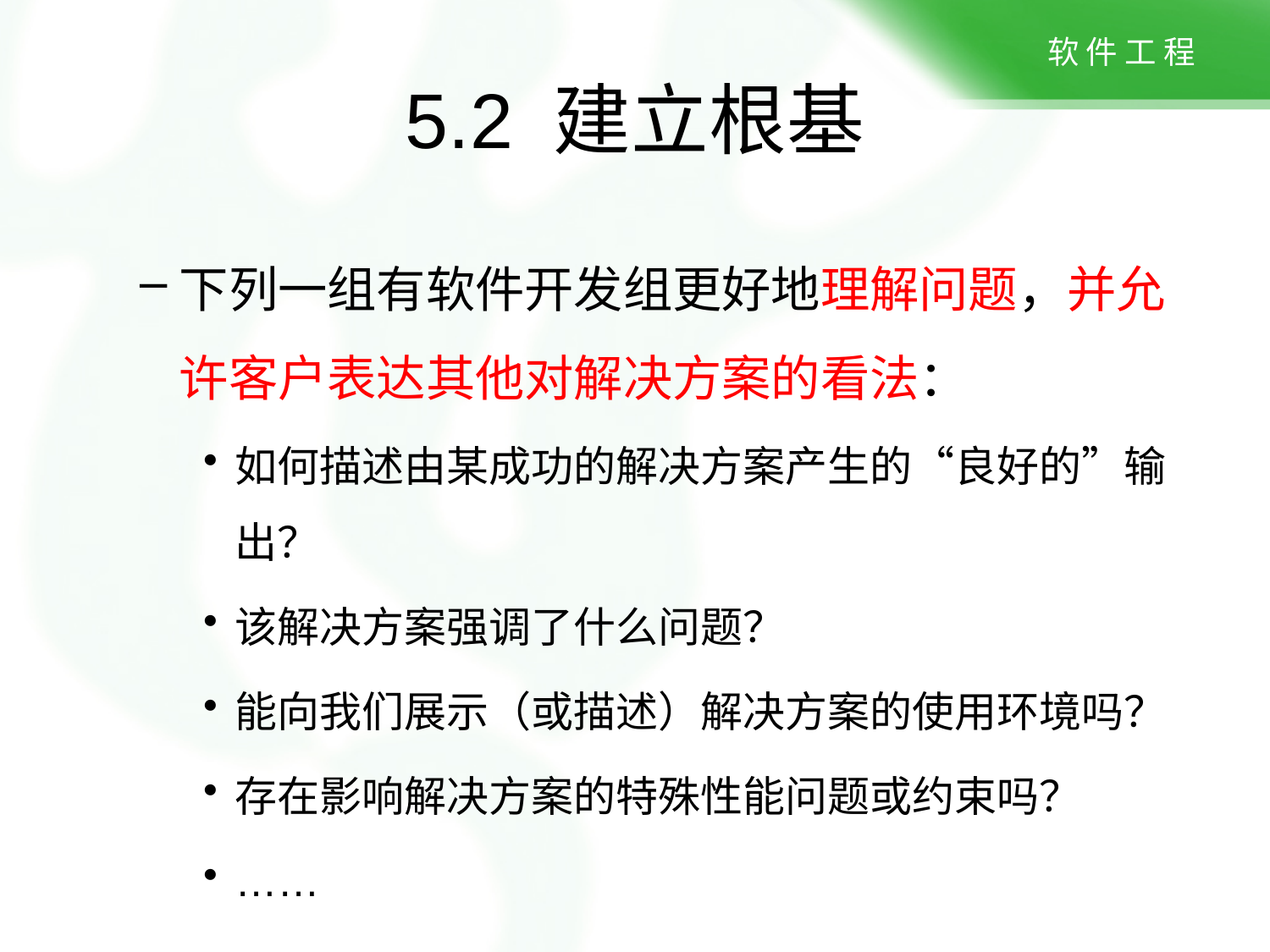

# 5.2 建立根基
下列一组有软件开发组更好地理解问题，并允许客户表达其他对解决方案的看法：
如何描述由某成功的解决方案产生的“良好的”输出？
该解决方案强调了什么问题？
能向我们展示（或描述）解决方案的使用环境吗？
存在影响解决方案的特殊性能问题或约束吗？
……